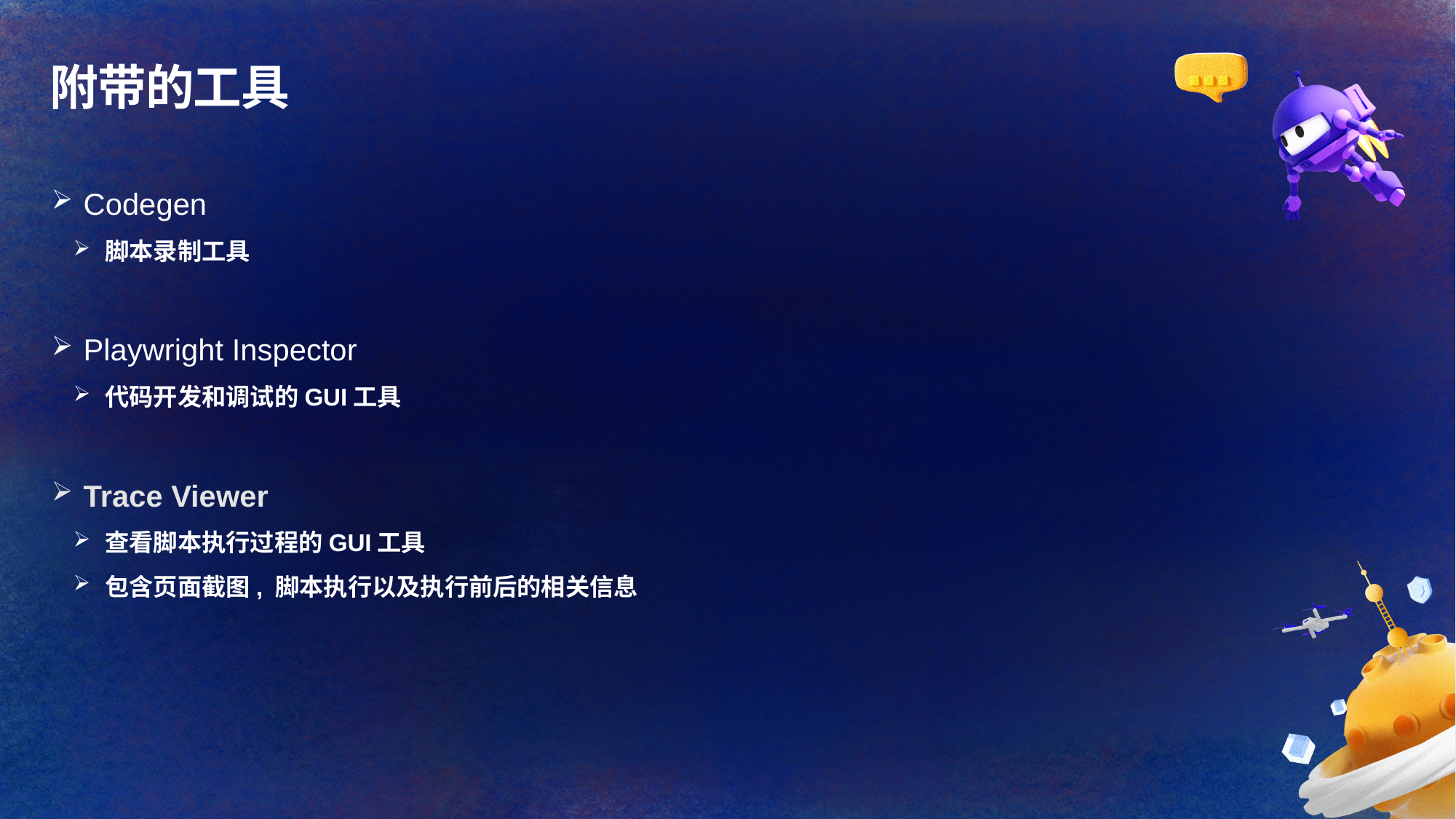

# 附带的工具
Codegen
脚本录制工具

Playwright Inspector
代码开发和调试的GUI工具

Trace Viewer
查看脚本执行过程的GUI工具
包含页面截图, 脚本执行以及执行前后的相关信息